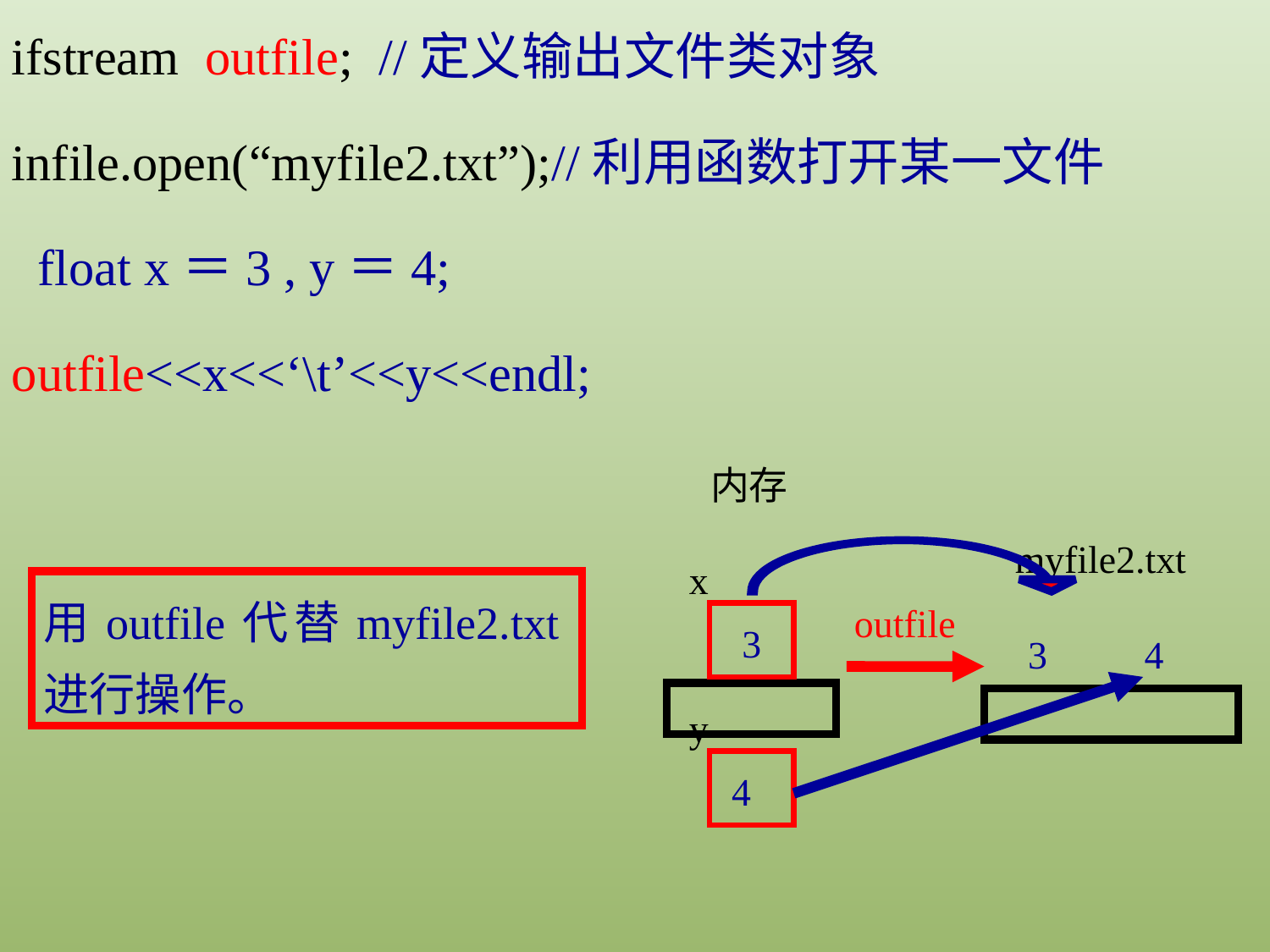

ifstream  outfile;  //定义输出文件类对象
infile.open(“myfile2.txt”);//利用函数打开某一文件
  float x＝3 , y＝4;
outfile<<x<<‘\t’<<y<<endl;
内存
myfile2.txt

x
用outfile代替myfile2.txt进行操作。
outfile

3
3
4

y

4
906